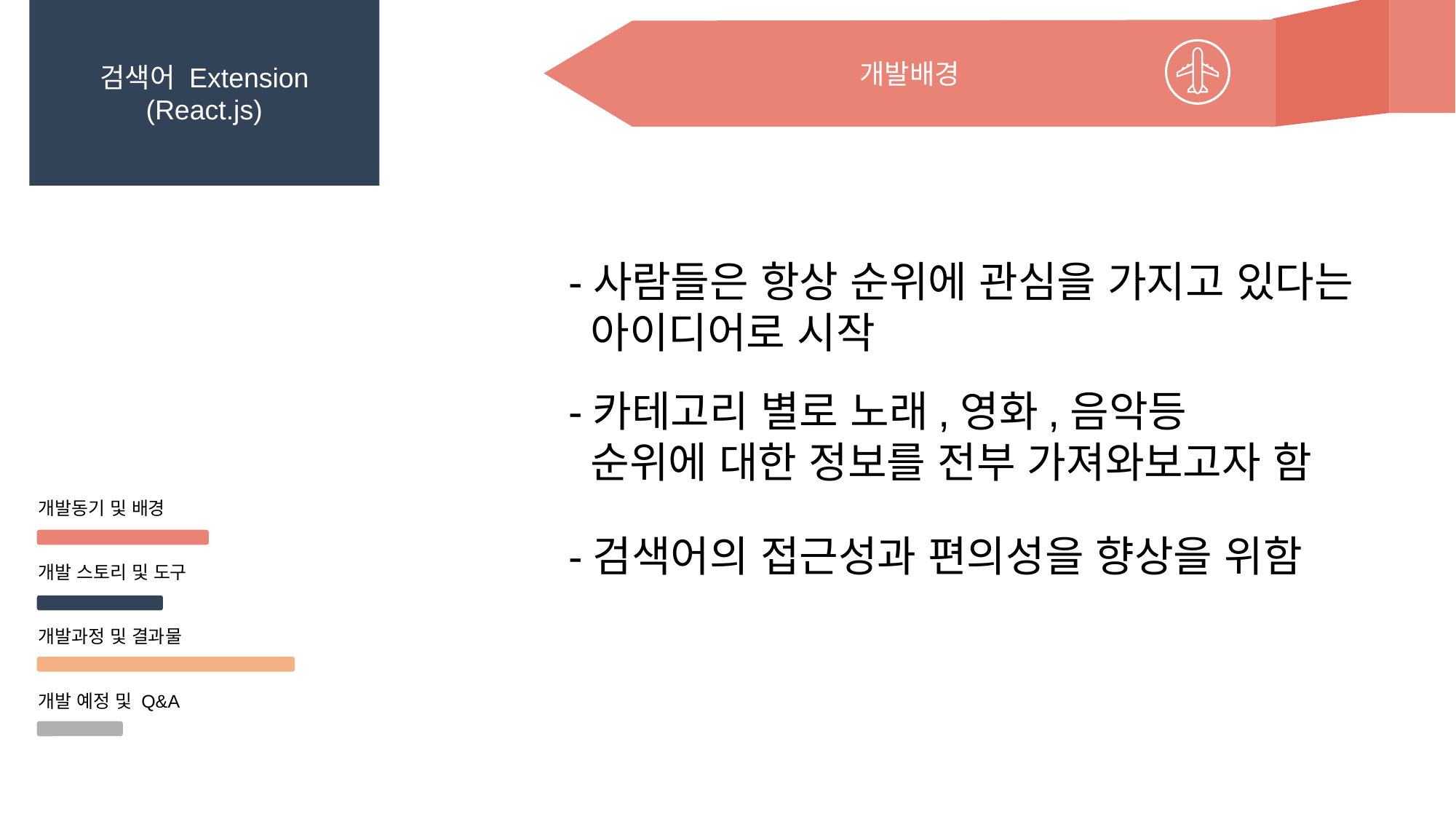

검색어 Extension
(React.js)

개발배경
개발 동기
개발 배경

-사람들은 항상 순위에 관심을 가지고 있다는
 아이디어로 시작
-카테고리 별로 노래,영화,음악등
 순위에 대한 정보를 전부 가져와보고자 함

개발동기 및 배경

-검색어의 접근성과 편의성을 향상을 위함

개발 스토리 및 도구

개발과정 및 결과물

개발 예정 및 Q&A

copyright@hyedu.me